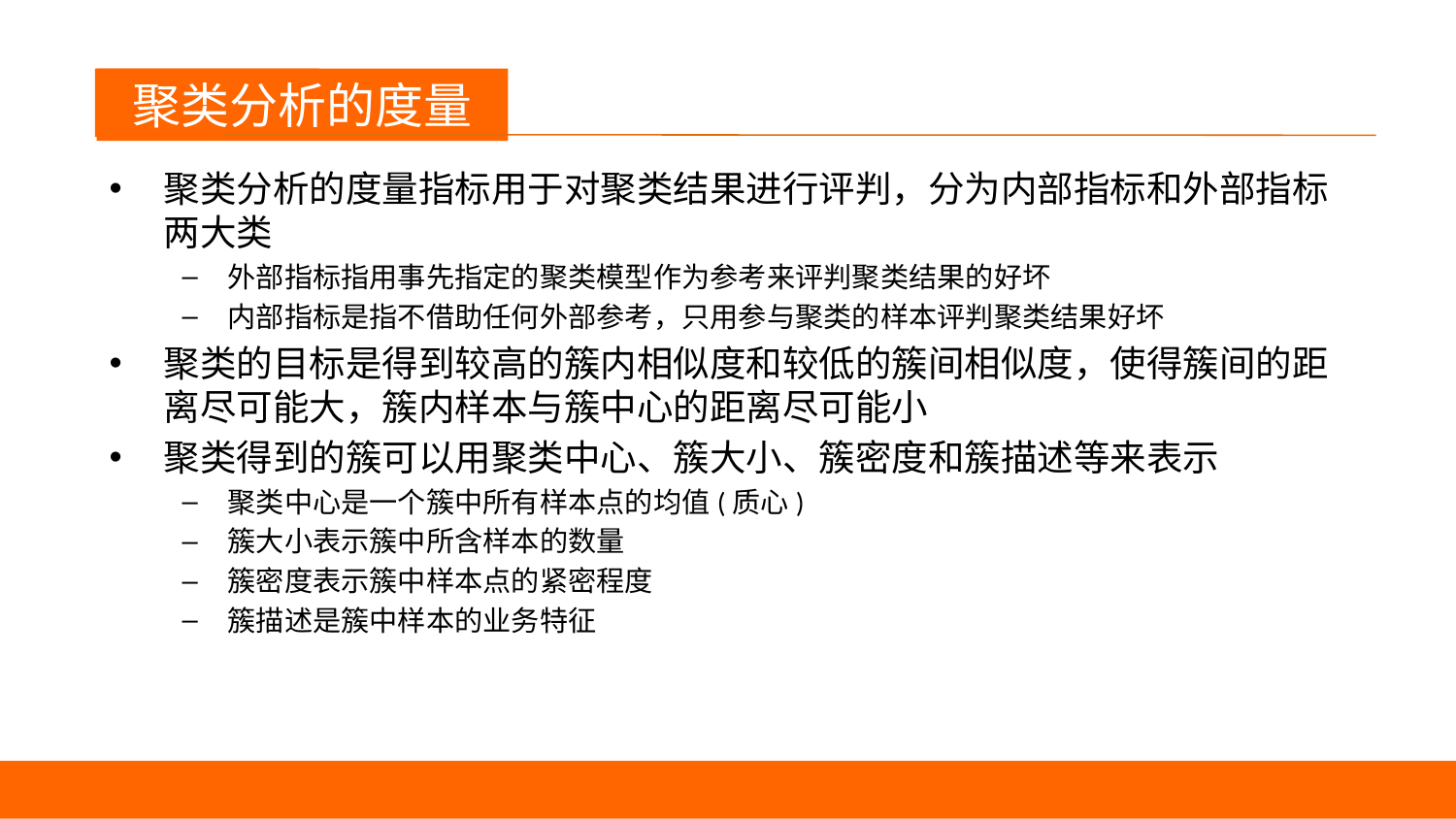

聚类分析的度量
聚类分析的度量指标用于对聚类结果进行评判，分为内部指标和外部指标两大类
外部指标指用事先指定的聚类模型作为参考来评判聚类结果的好坏
内部指标是指不借助任何外部参考，只用参与聚类的样本评判聚类结果好坏
聚类的目标是得到较高的簇内相似度和较低的簇间相似度，使得簇间的距离尽可能大，簇内样本与簇中心的距离尽可能小
聚类得到的簇可以用聚类中心、簇大小、簇密度和簇描述等来表示
聚类中心是一个簇中所有样本点的均值(质心)
簇大小表示簇中所含样本的数量
簇密度表示簇中样本点的紧密程度
簇描述是簇中样本的业务特征